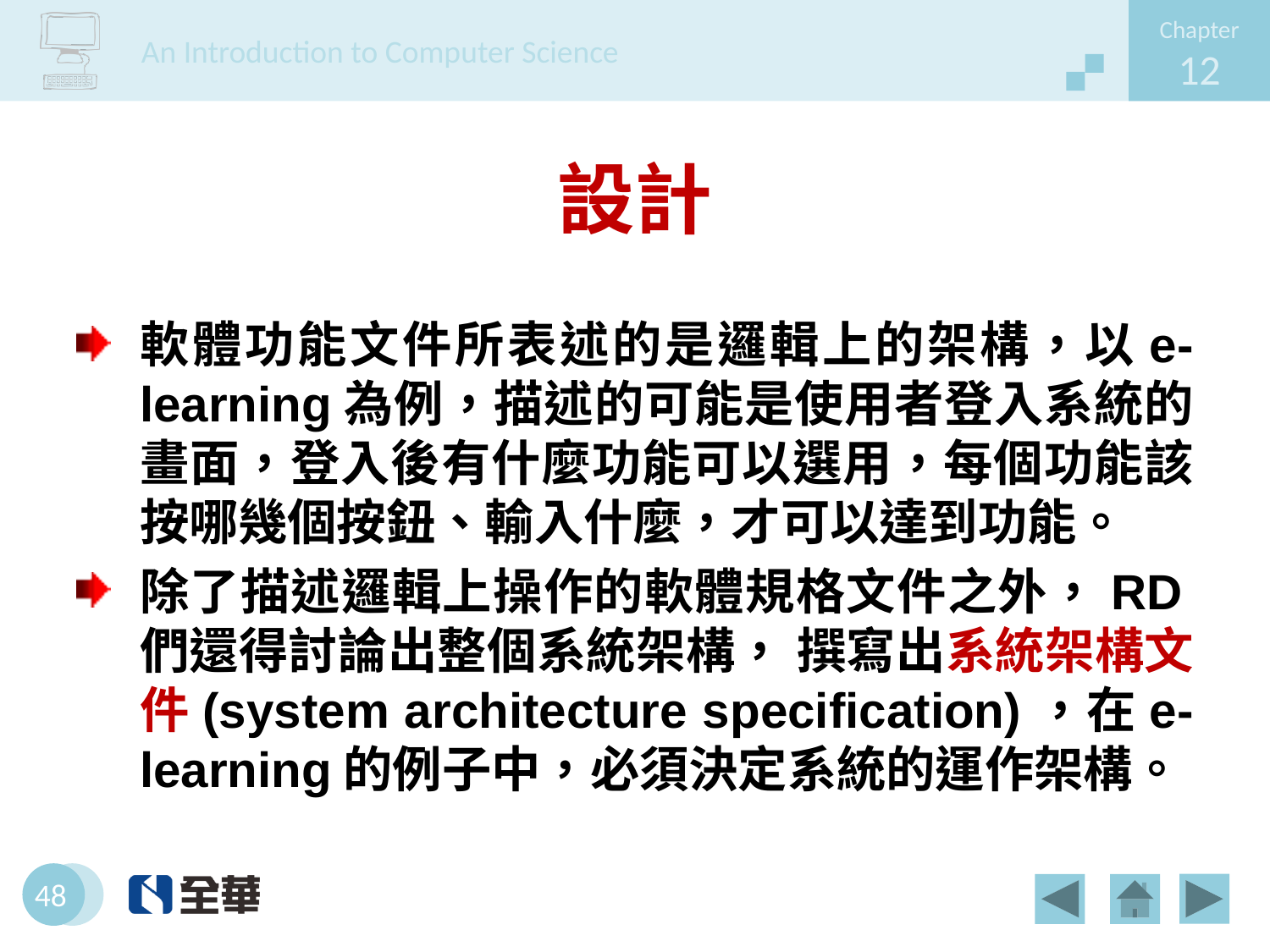

# 設計
軟體功能文件所表述的是邏輯上的架構，以e-learning為例，描述的可能是使用者登入系統的畫面，登入後有什麼功能可以選用，每個功能該按哪幾個按鈕、輸入什麼，才可以達到功能。
除了描述邏輯上操作的軟體規格文件之外，RD們還得討論出整個系統架構， 撰寫出系統架構文件(system architecture specification)，在e-learning的例子中，必須決定系統的運作架構。